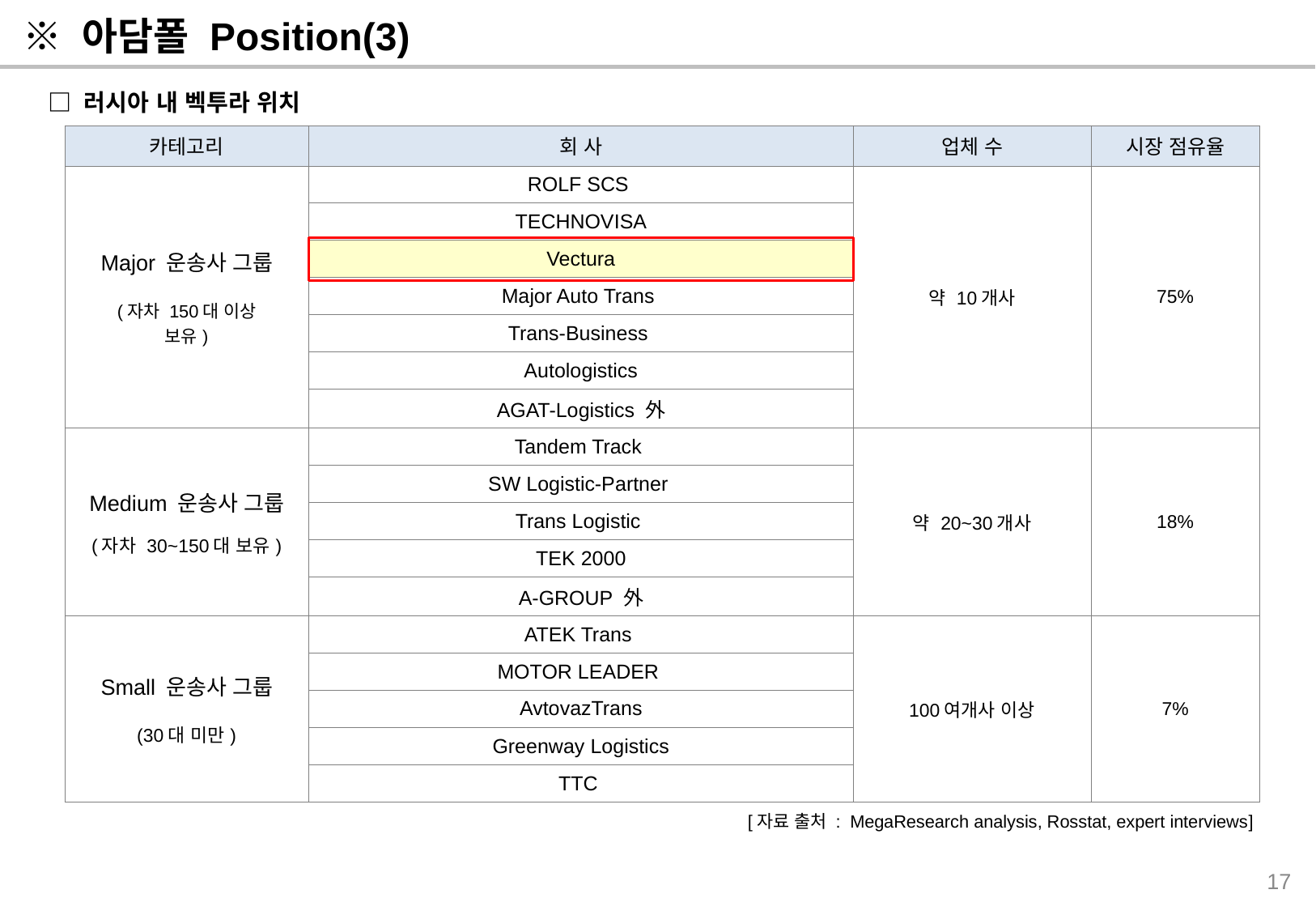

※ 아담폴 Position(3)
□ 러시아 내 벡투라 위치

| 카테고리 | 회 사 | 업체 수 | 시장 점유율 |
| --- | --- | --- | --- |
| Major 운송사 그룹 (자차 150대 이상 보유) | ROLF SCS | 약 10개사 | 75% |
|  | TECHNOVISA |  |  |
|  | Vectura |  |  |
|  | Major Auto Trans |  |  |
|  | Trans-Business |  |  |
|  | Autologistics |  |  |
|  | AGAT-Logistics 外 |  |  |
| Medium 운송사 그룹 (자차 30~150대 보유) | Tandem Track | 약 20~30개사 | 18% |
|  | SW Logistic-Partner |  |  |
|  | Trans Logistic |  |  |
|  | TEK 2000 |  |  |
|  | A-GROUP 外 |  |  |
| Small 운송사 그룹 (30대 미만) | ATEK Trans | 100여개사 이상 | 7% |
|  | MOTOR LEADER |  |  |
|  | AvtovazTrans |  |  |
|  | Greenway Logistics |  |  |
|  | TTC |  |  |

[자료 출처 :  MegaResearch analysis, Rosstat, expert interviews]
17